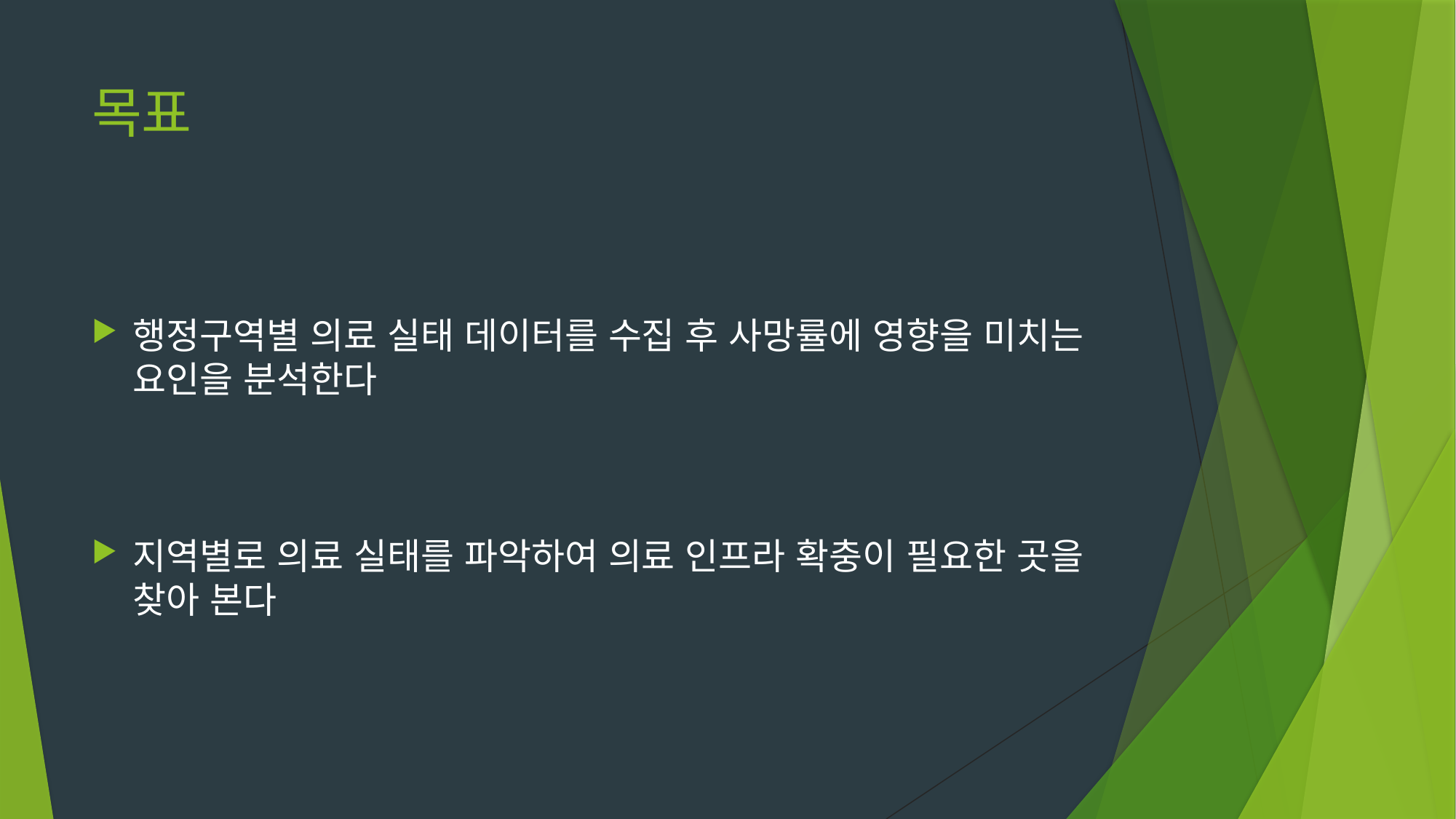

# 목표
행정구역별 의료 실태 데이터를 수집 후 사망률에 영향을 미치는 요인을 분석한다

지역별로 의료 실태를 파악하여 의료 인프라 확충이 필요한 곳을 찾아 본다